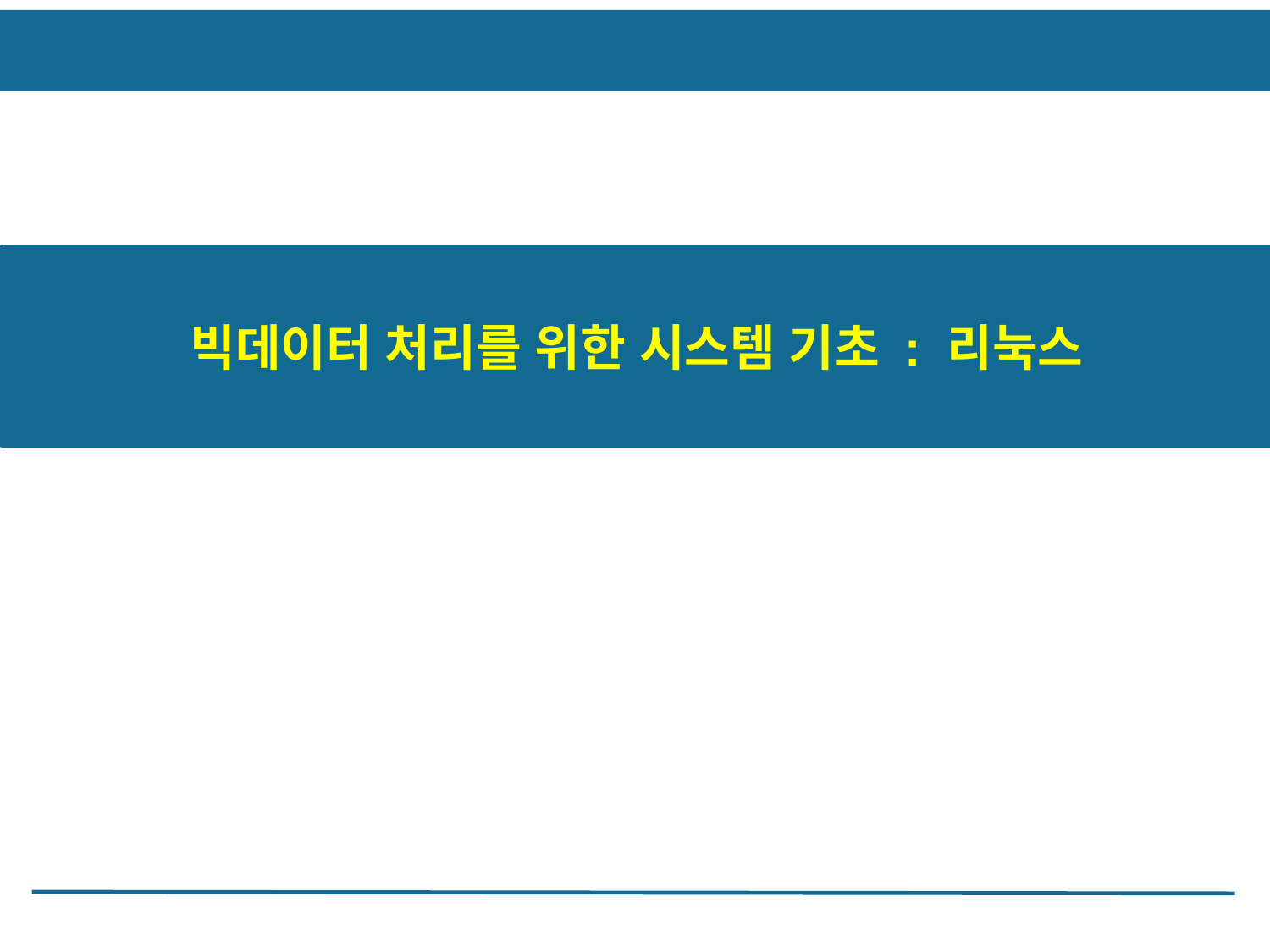

빅데이터 처리를 위한 시스템 기초 : 리눅스